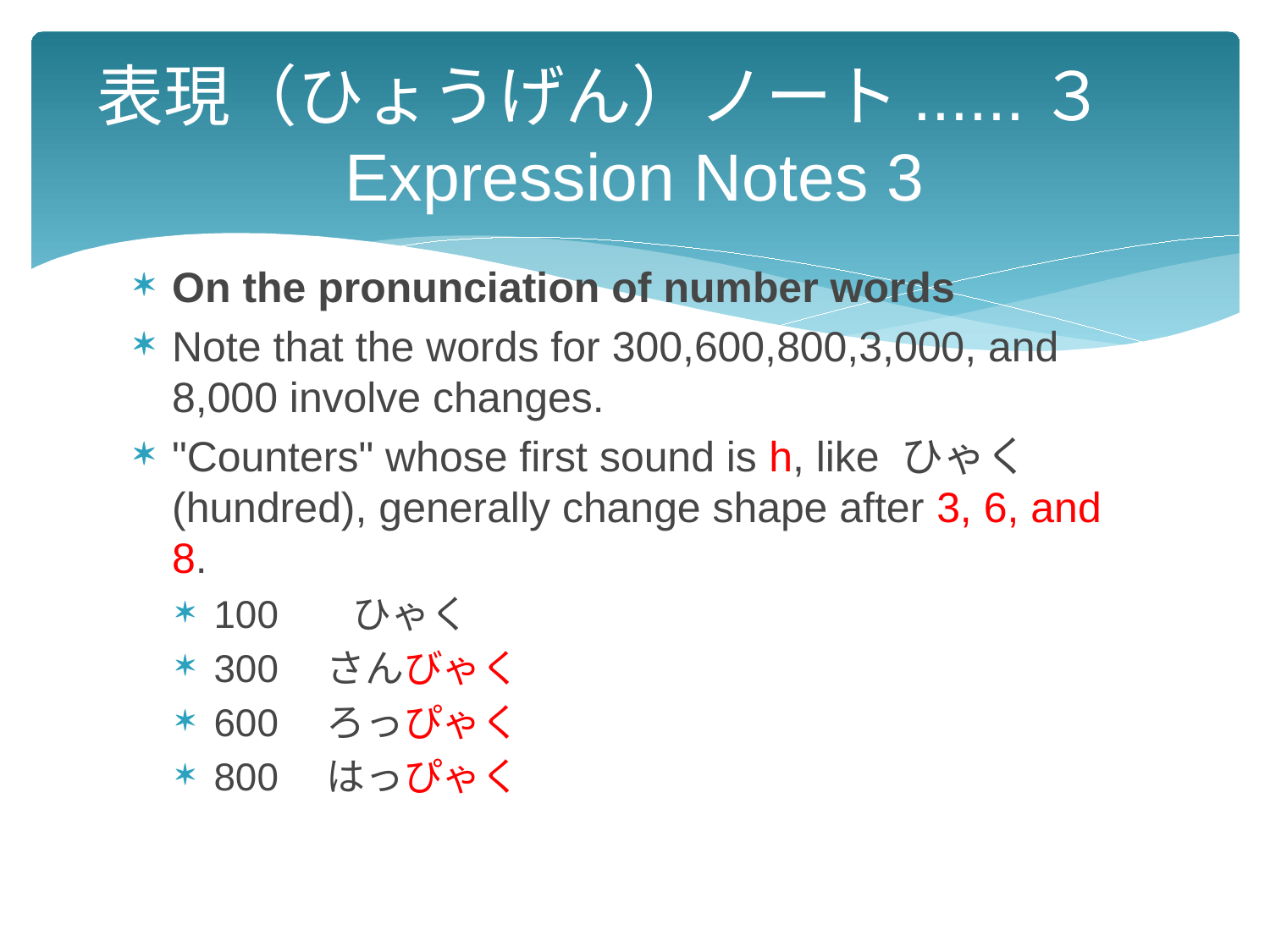

# 表現（ひょうげん）ノート......３　 Expression Notes 3
On the pronunciation of number words
Note that the words for 300,600,800,3,000, and 8,000 involve changes.
"Counters" whose first sound is h, like ひゃく(hundred), generally change shape after 3, 6, and 8.
100      ひゃく
300　さんびゃく
600　ろっぴゃく
800　はっぴゃく